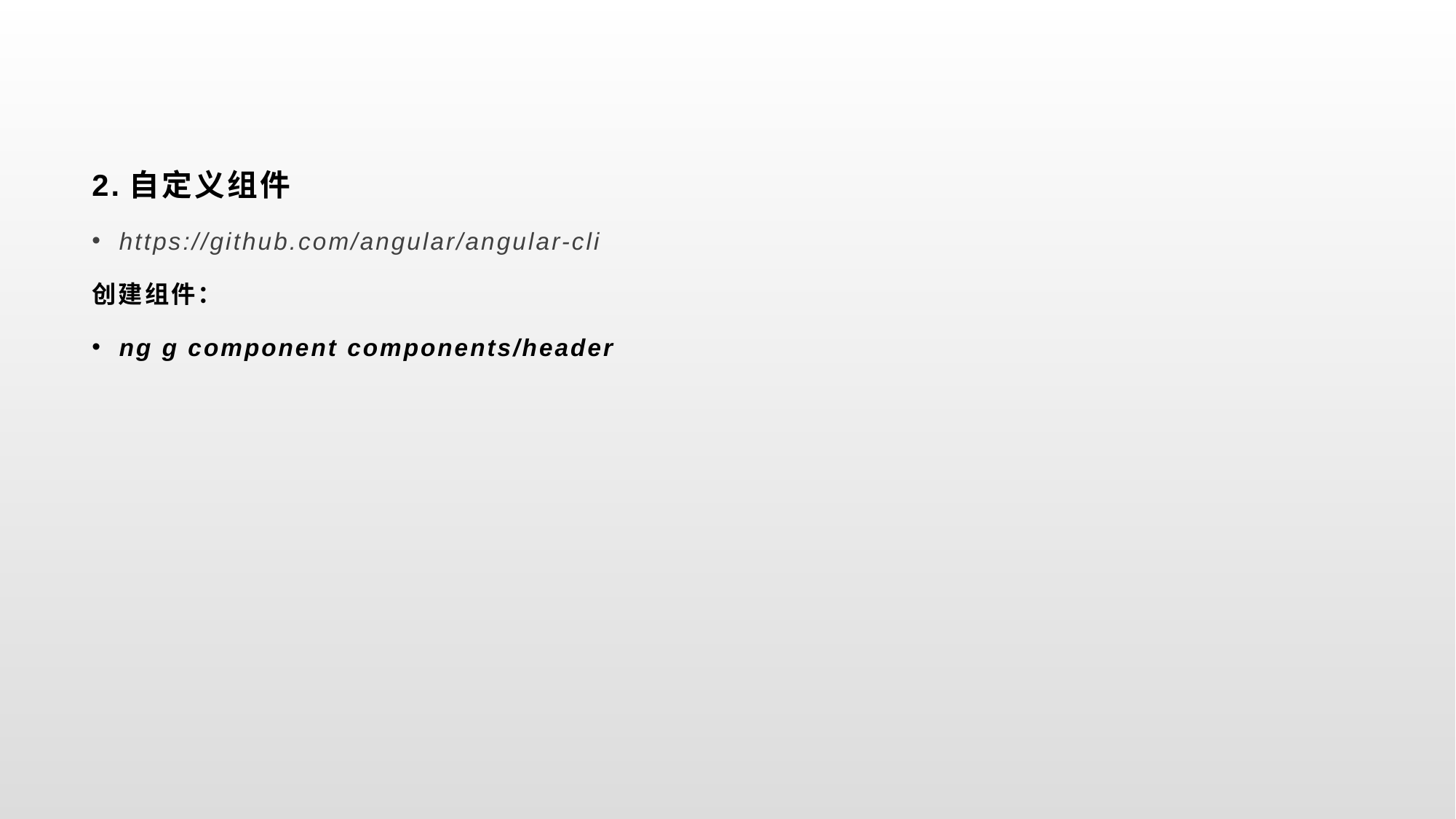

#
2.自定义组件
https://github.com/angular/angular-cli
创建组件：
ng g component components/header